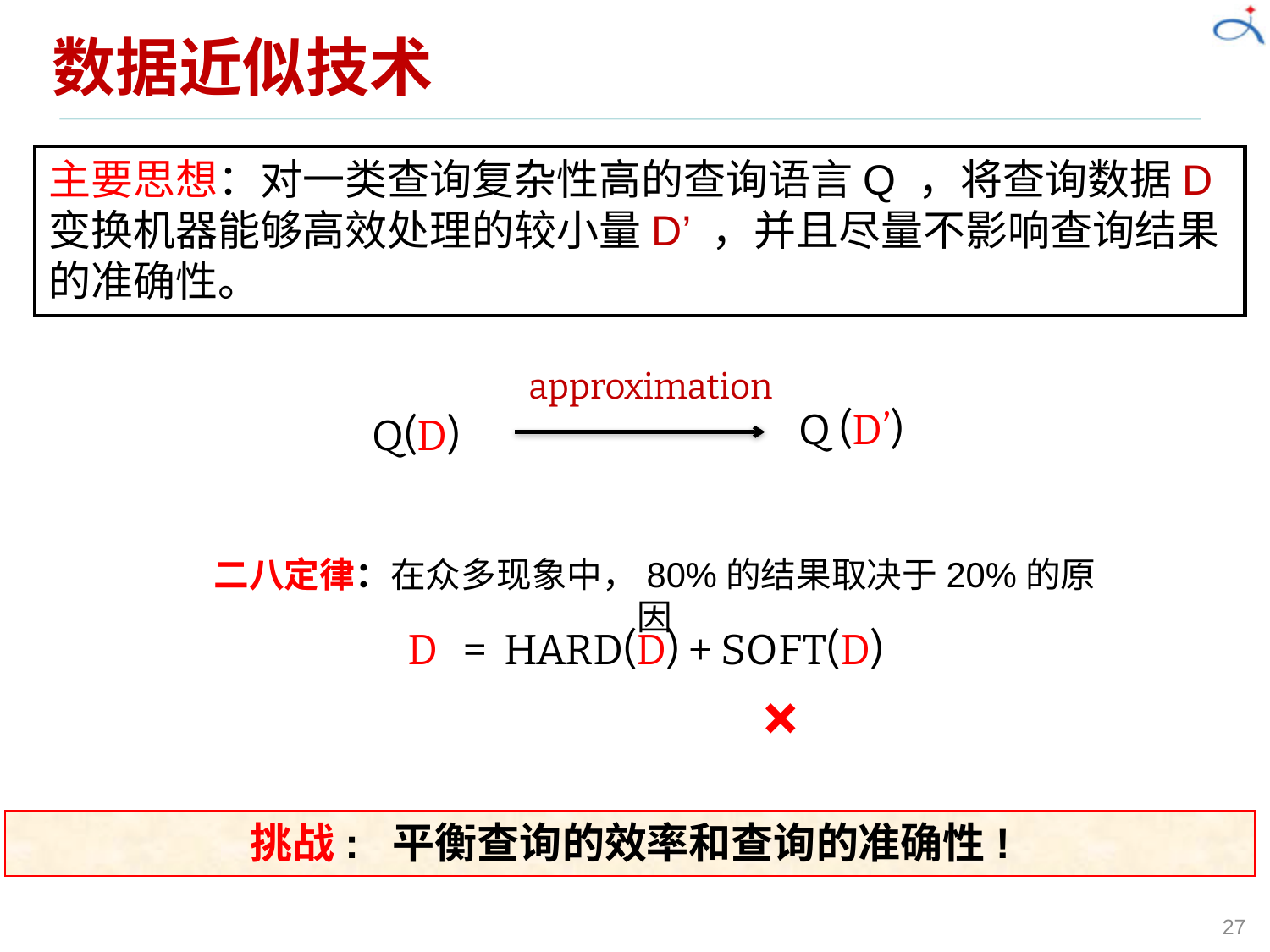

# 数据近似技术
主要思想：对一类查询复杂性高的查询语言Q ，将查询数据D变换机器能够高效处理的较小量D’ ，并且尽量不影响查询结果的准确性。
 approximation
Q (D’)
Q(D)
二八定律：在众多现象中，80%的结果取决于20%的原因
D   =  HARD(D) + SOFT(D)
                               ×
挑战:  平衡查询的效率和查询的准确性!
27